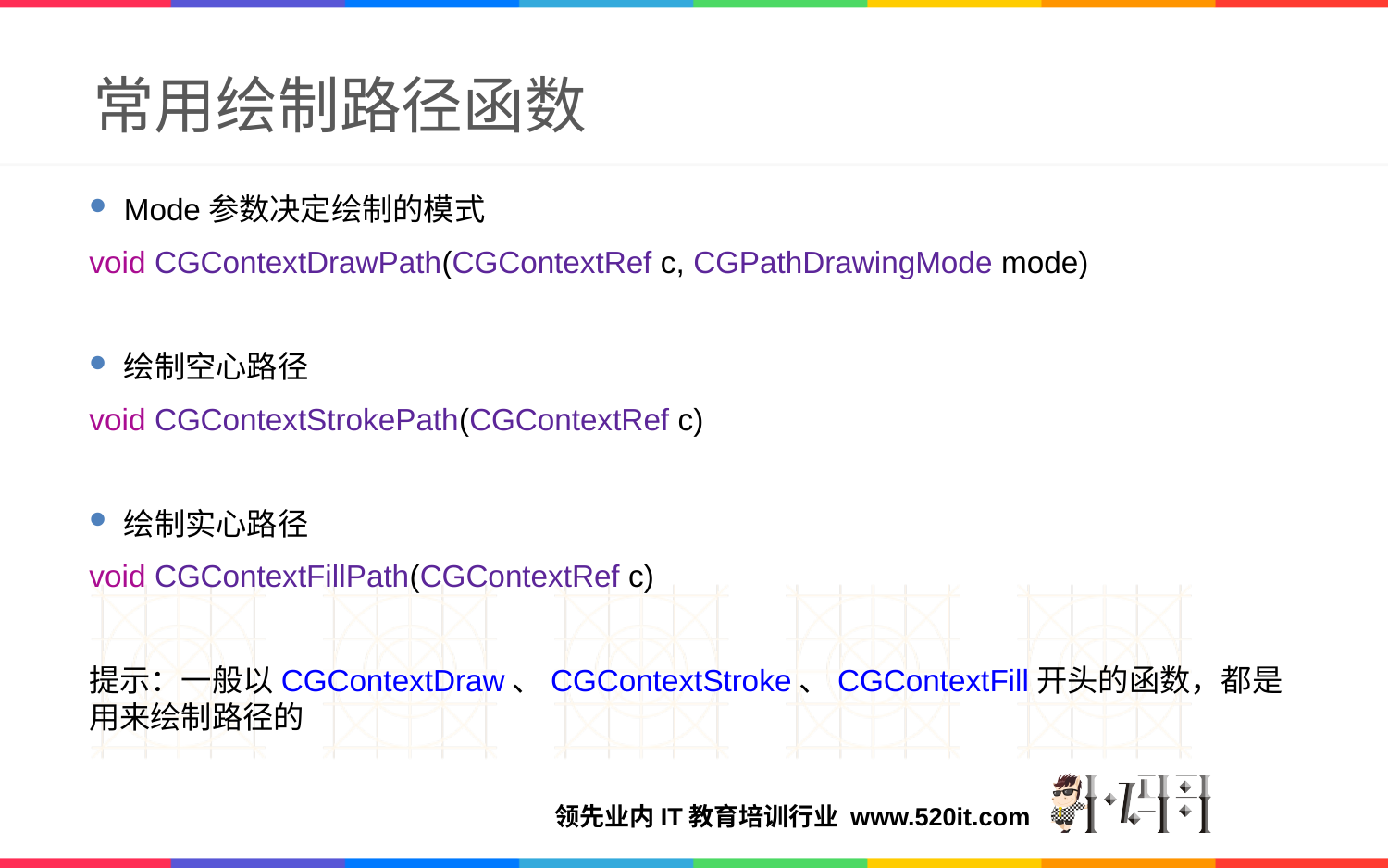

# 常用绘制路径函数
Mode参数决定绘制的模式
void CGContextDrawPath(CGContextRef c, CGPathDrawingMode mode)

绘制空心路径
void CGContextStrokePath(CGContextRef c)

绘制实心路径
void CGContextFillPath(CGContextRef c)

提示：一般以CGContextDraw、CGContextStroke、CGContextFill开头的函数，都是用来绘制路径的